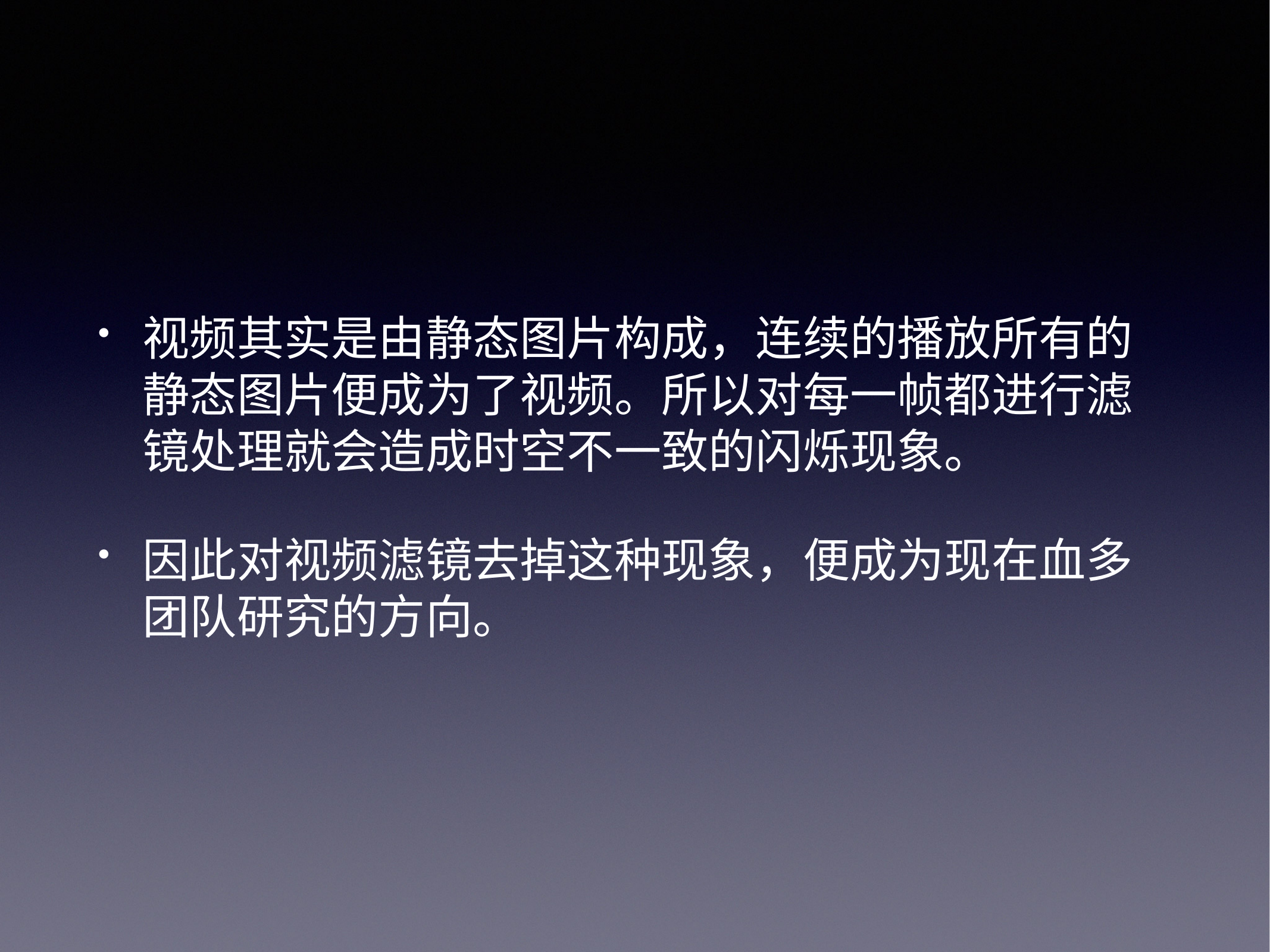

视频其实是由静态图片构成，连续的播放所有的静态图片便成为了视频。所以对每一帧都进行滤镜处理就会造成时空不一致的闪烁现象。
因此对视频滤镜去掉这种现象，便成为现在血多团队研究的方向。